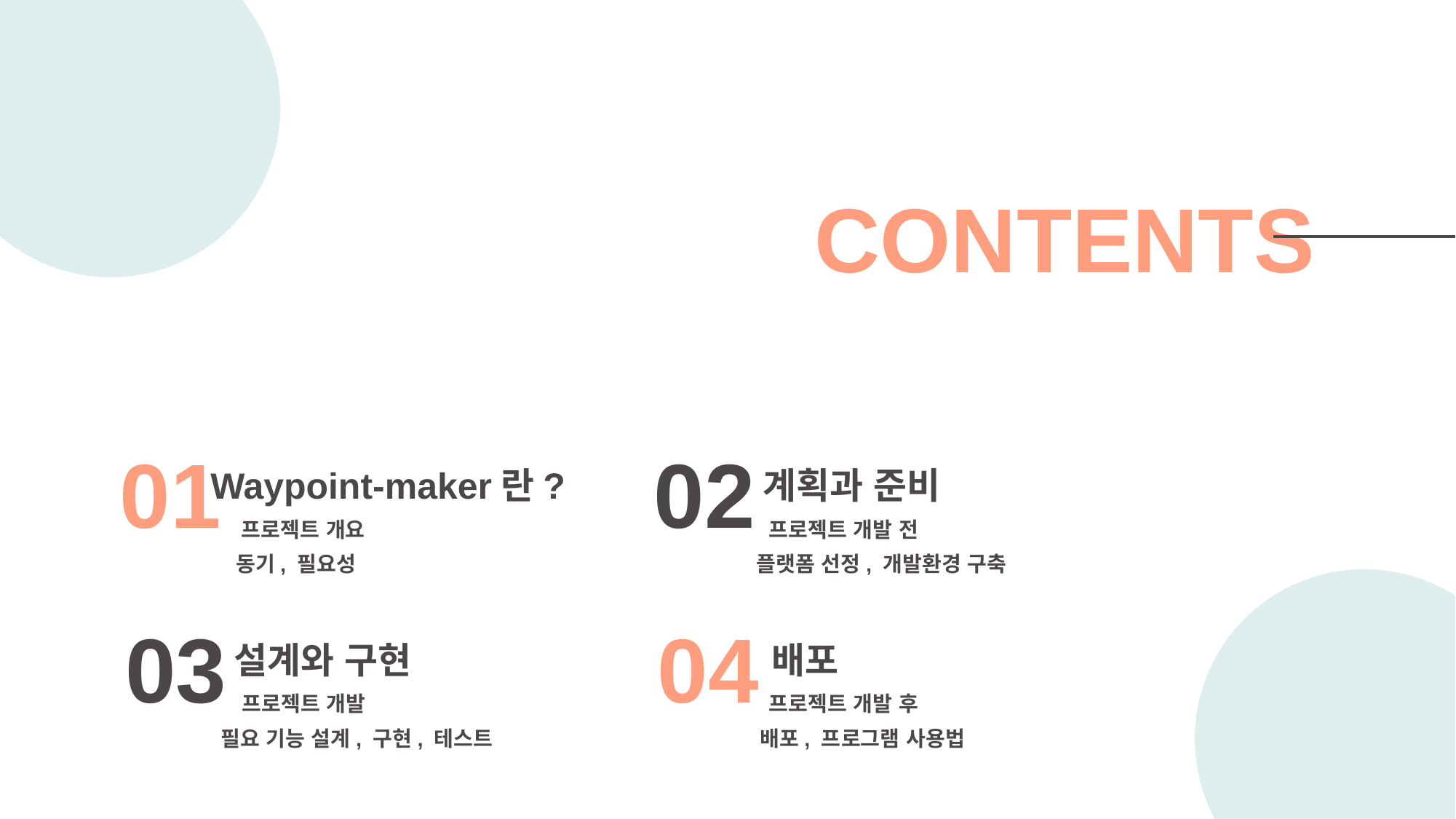

CONTENTS
01
Waypoint-maker란?
프로젝트 개요
동기, 필요성
02
계획과 준비
프로젝트 개발 전
플랫폼 선정, 개발환경 구축
03
설계와 구현
프로젝트 개발
필요 기능 설계, 구현, 테스트
04
배포
프로젝트 개발 후
배포, 프로그램 사용법